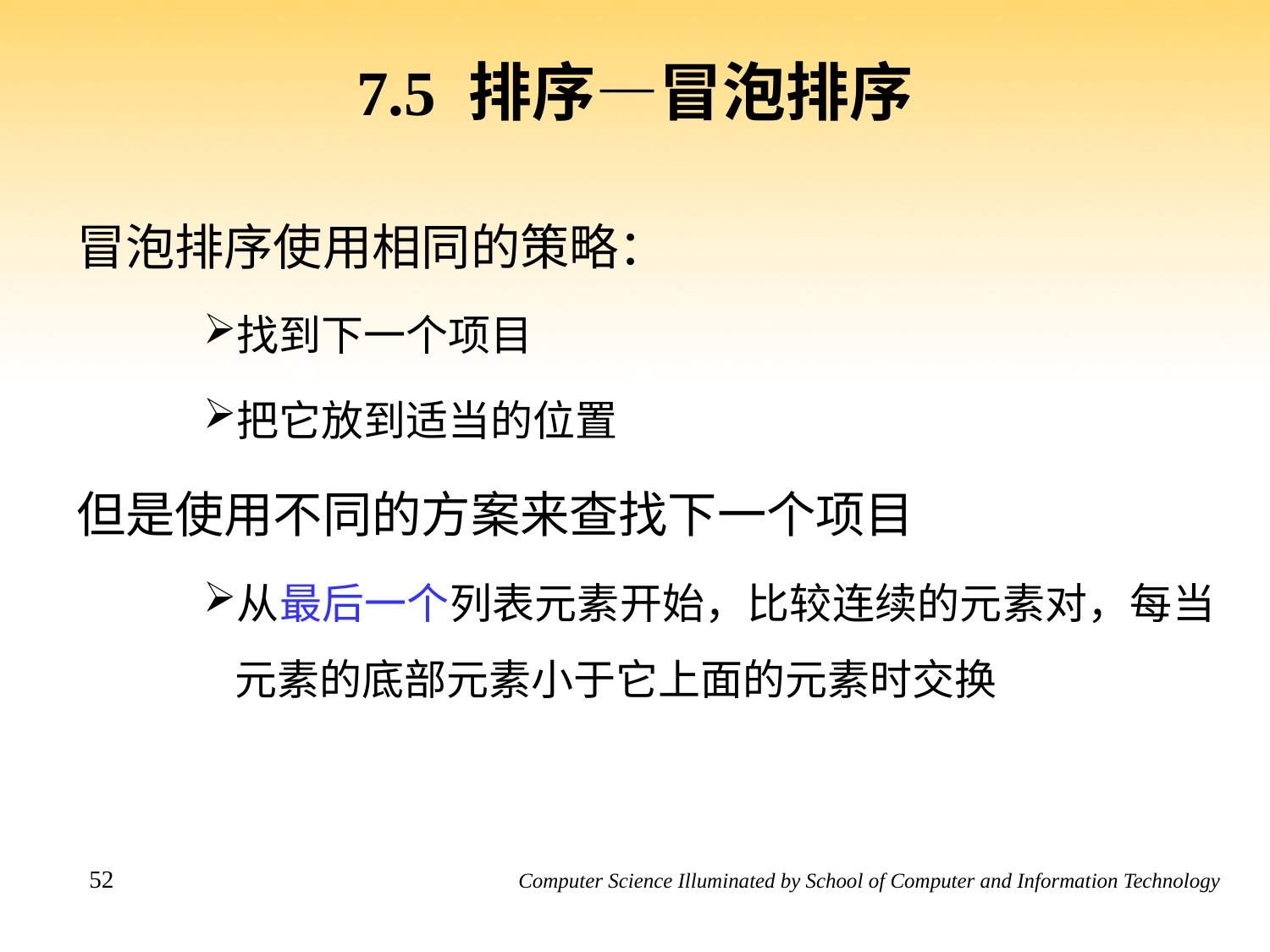

7.5 排序—冒泡排序
冒泡排序使用相同的策略：
找到下一个项目
把它放到适当的位置
但是使用不同的方案来查找下一个项目
从最后一个列表元素开始，比较连续的元素对，每当元素的底部元素小于它上面的元素时交换
52